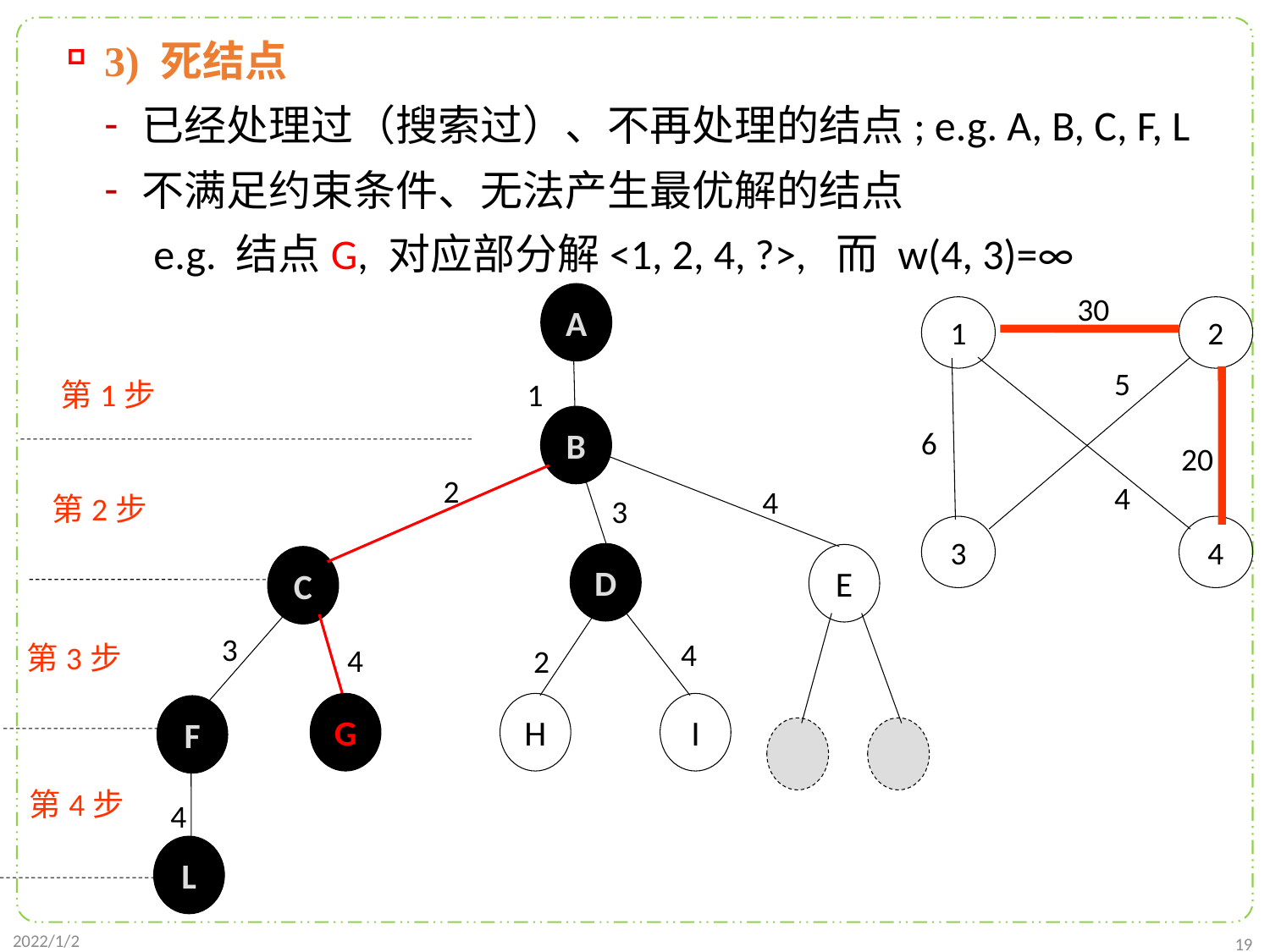

3) 死结点
已经处理过（搜索过）、不再处理的结点; e.g. A, B, C, F, L
不满足约束条件、无法产生最优解的结点
             e.g. 结点G, 对应部分解<1, 2, 4, ?>,  而 w(4, 3)=∞

A
30
1
2

5

6
20
4
3
4

1
第1步
B

2

4
第2步
3
D
E
C

3
4
第3步
4
2
G
H
I
F

第4步
4
L

2022/1/2
19